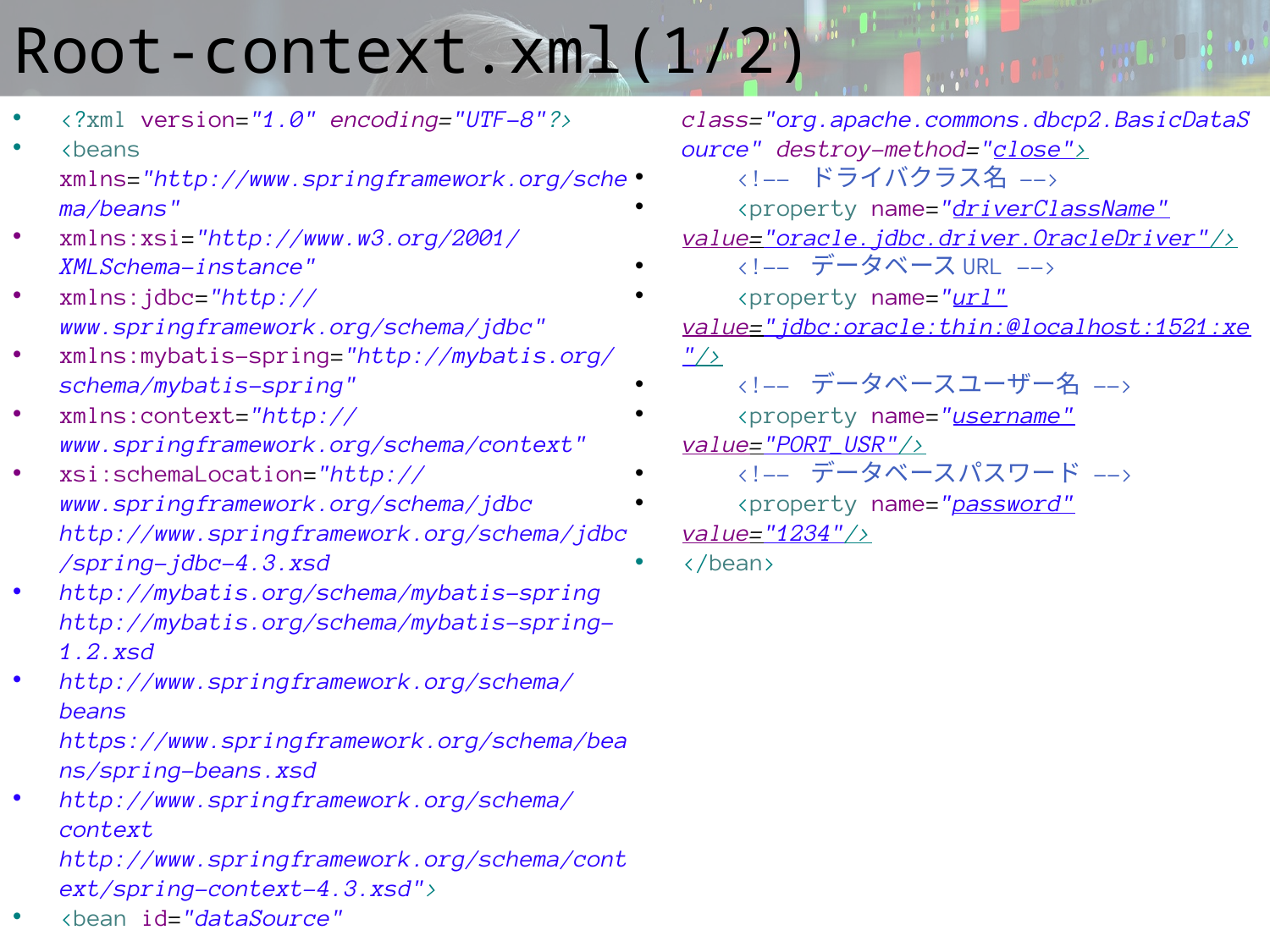

# Root-context.xml(1/2)
<?xml version="1.0" encoding="UTF-8"?>
<beans xmlns="http://www.springframework.org/schema/beans"
xmlns:xsi="http://www.w3.org/2001/XMLSchema-instance"
xmlns:jdbc="http://www.springframework.org/schema/jdbc"
xmlns:mybatis-spring="http://mybatis.org/schema/mybatis-spring"
xmlns:context="http://www.springframework.org/schema/context"
xsi:schemaLocation="http://www.springframework.org/schema/jdbc http://www.springframework.org/schema/jdbc/spring-jdbc-4.3.xsd
http://mybatis.org/schema/mybatis-spring http://mybatis.org/schema/mybatis-spring-1.2.xsd
http://www.springframework.org/schema/beans https://www.springframework.org/schema/beans/spring-beans.xsd
http://www.springframework.org/schema/context http://www.springframework.org/schema/context/spring-context-4.3.xsd">
<bean id="dataSource" class="org.apache.commons.dbcp2.BasicDataSource" destroy-method="close">
    <!-- ドライバクラス名 -->
    <property name="driverClassName" value="oracle.jdbc.driver.OracleDriver"/>
    <!-- データベースURL -->
    <property name="url" value="jdbc:oracle:thin:@localhost:1521:xe"/>
    <!-- データベースユーザー名 -->
    <property name="username" value="PORT_USR"/>
    <!-- データベースパスワード -->
    <property name="password" value="1234"/>
</bean>